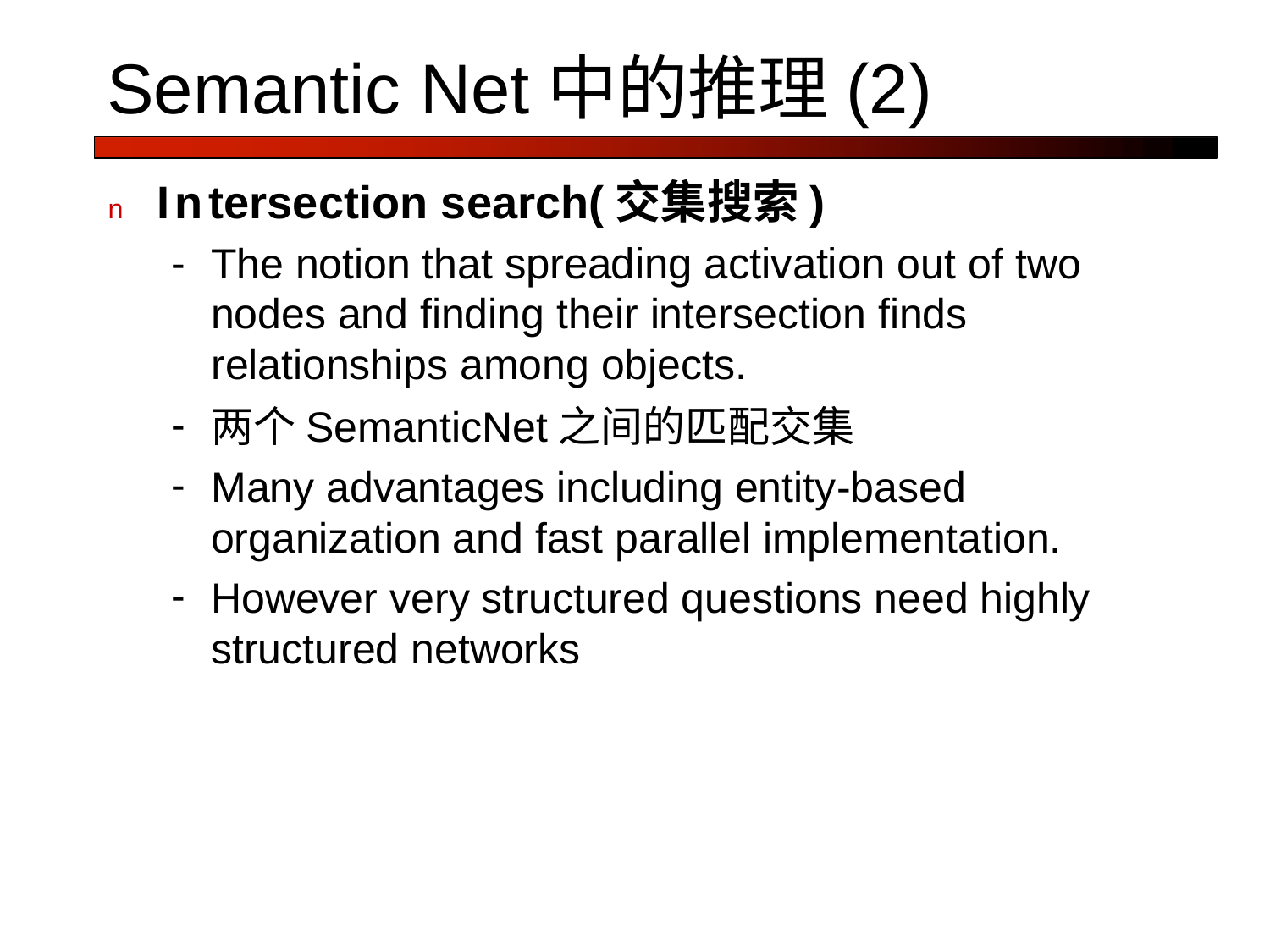

# Semantic Net中的推理(2)

n	Intersection search(交集搜索)

The notion that spreading activation out of two nodes and finding their intersection finds relationships among objects.

两个SemanticNet之间的匹配交集

Many advantages including entity-based organization and fast parallel implementation.

However very structured questions need highly structured networks